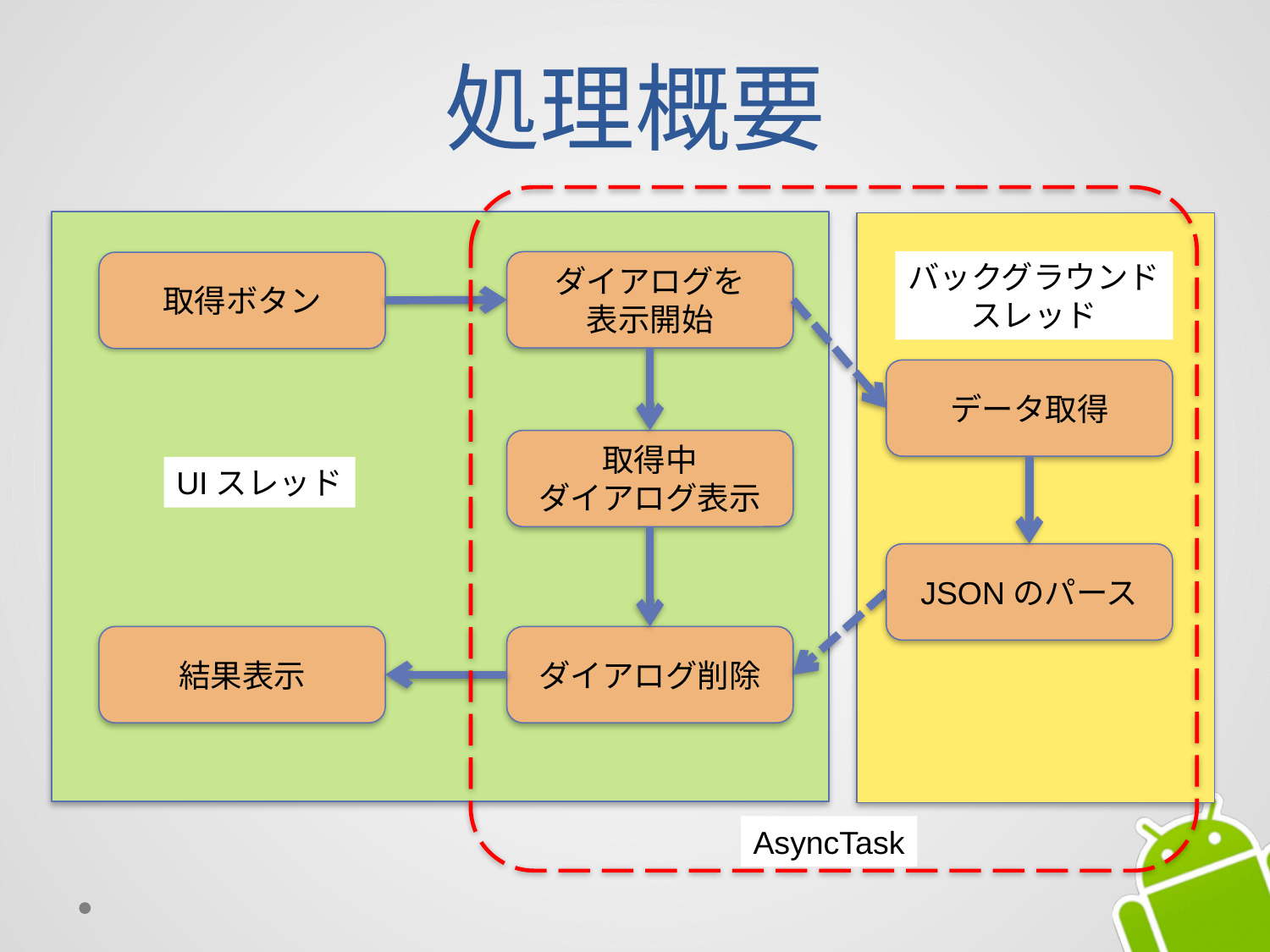

# 処理概要

バックグラウンド
スレッド
ダイアログを
表示開始
取得ボタン
データ取得
取得中
ダイアログ表示
UIスレッド
JSONのパース
結果表示
ダイアログ削除
AsyncTask